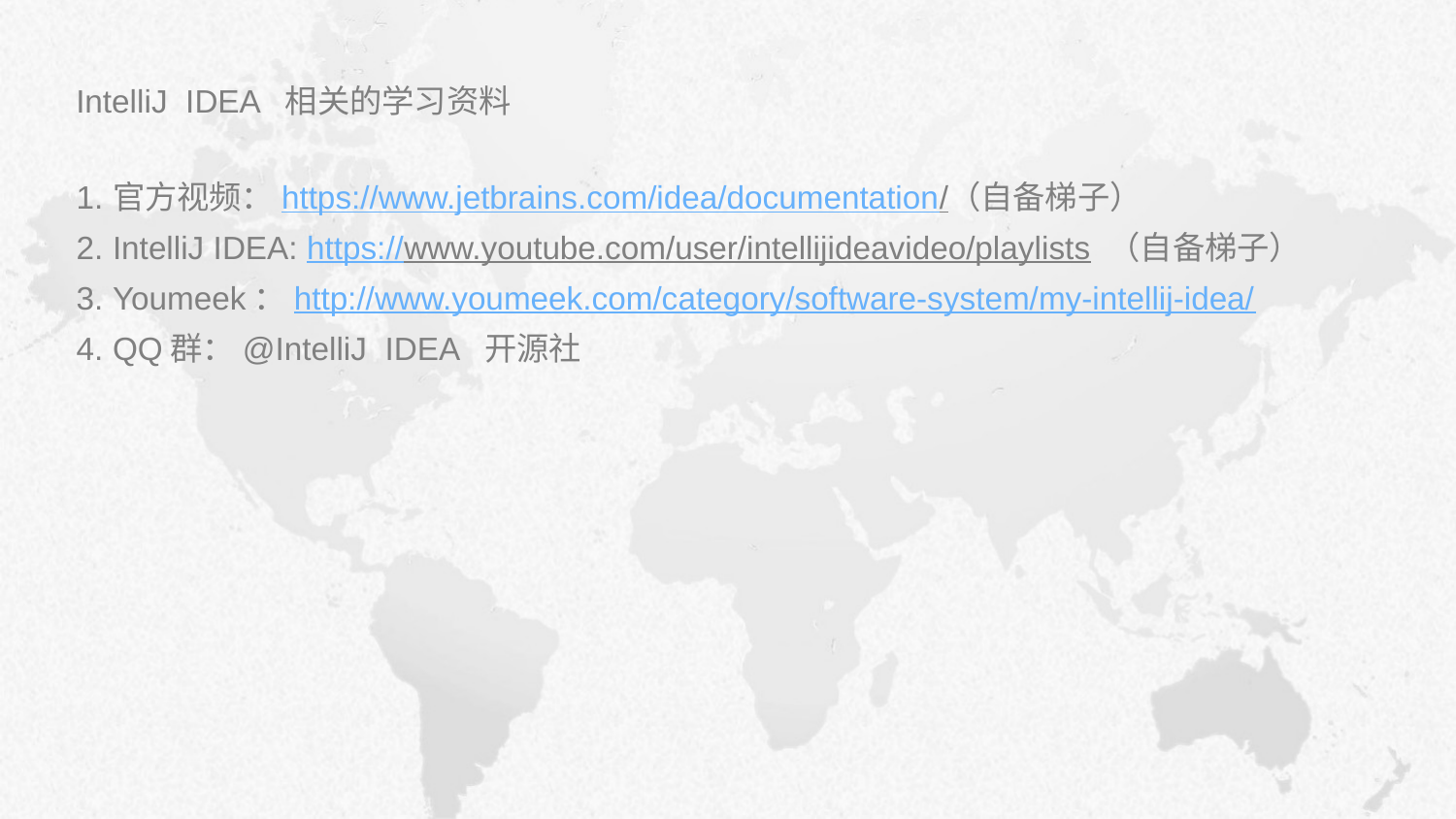

IntelliJ  IDEA  相关的学习资料

官方视频：https://www.jetbrains.com/idea/documentation/（自备梯子）
IntelliJ IDEA: https://www.youtube.com/user/intellijideavideo/playlists （自备梯子）
Youmeek：http://www.youmeek.com/category/software-system/my-intellij-idea/
QQ群：@IntelliJ  IDEA  开源社